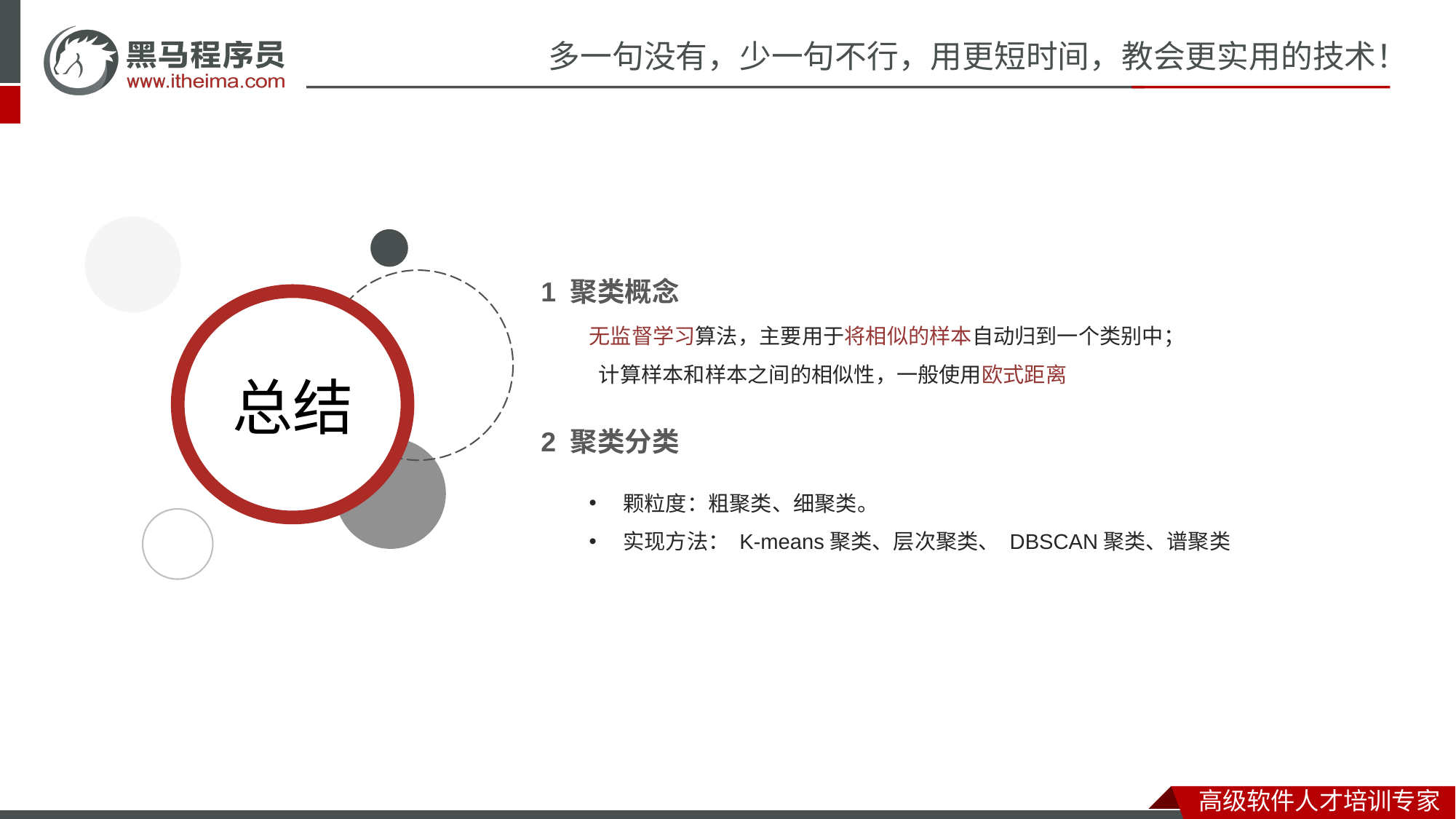

1 聚类概念
无监督学习算法，主要用于将相似的样本自动归到一个类别中；
 计算样本和样本之间的相似性，一般使用欧式距离
2 聚类分类
颗粒度：粗聚类、细聚类。
实现方法： K-means聚类、层次聚类、 DBSCAN聚类、谱聚类